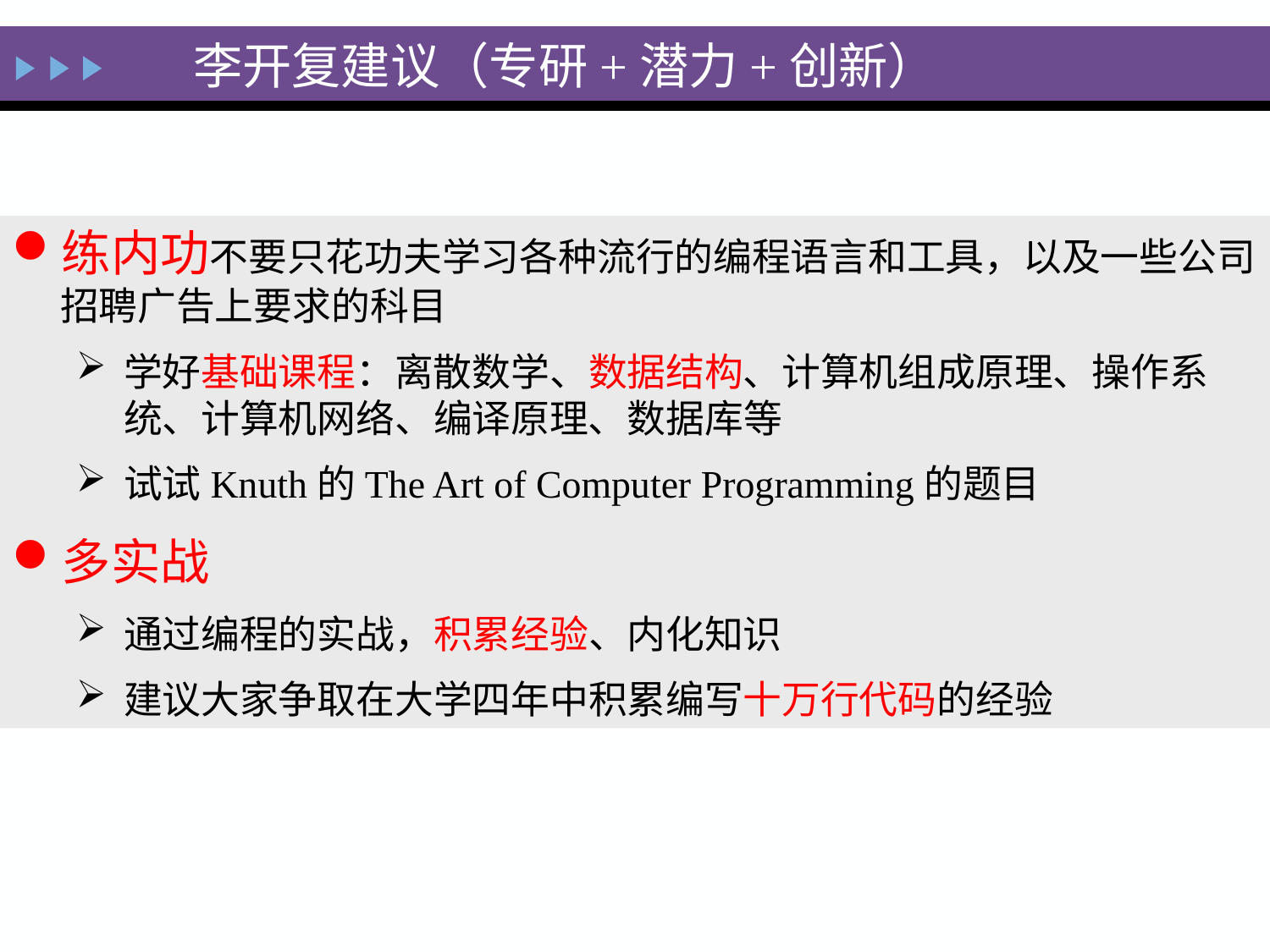

# 李开复建议（专研+潜力+创新）
练内功不要只花功夫学习各种流行的编程语言和工具，以及一些公司招聘广告上要求的科目
学好基础课程：离散数学、数据结构、计算机组成原理、操作系统、计算机网络、编译原理、数据库等
试试Knuth的The Art of Computer Programming的题目
多实战
通过编程的实战，积累经验、内化知识
建议大家争取在大学四年中积累编写十万行代码的经验